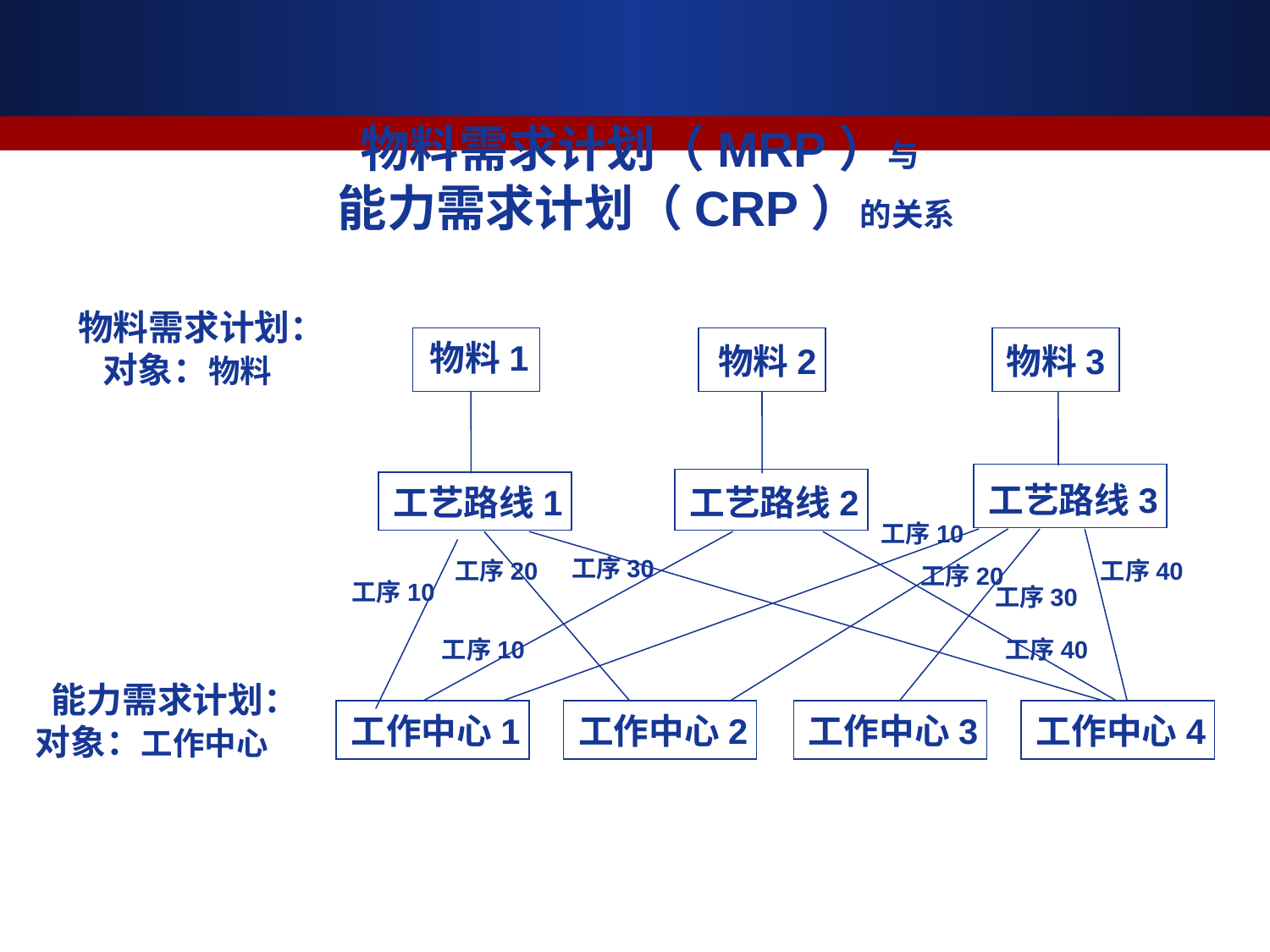

物料需求计划（MRP）与
 能力需求计划（CRP）的关系
物料需求计划：
  对象：物料

物料1
物料2
物料3

工艺路线3

工艺路线2

工艺路线1
工序10

工序30
工序20
工序40
工序20
工序10
工序30
工序10
工序40
 能力需求计划：
对象：工作中心

工作中心1

工作中心2

工作中心3

工作中心4